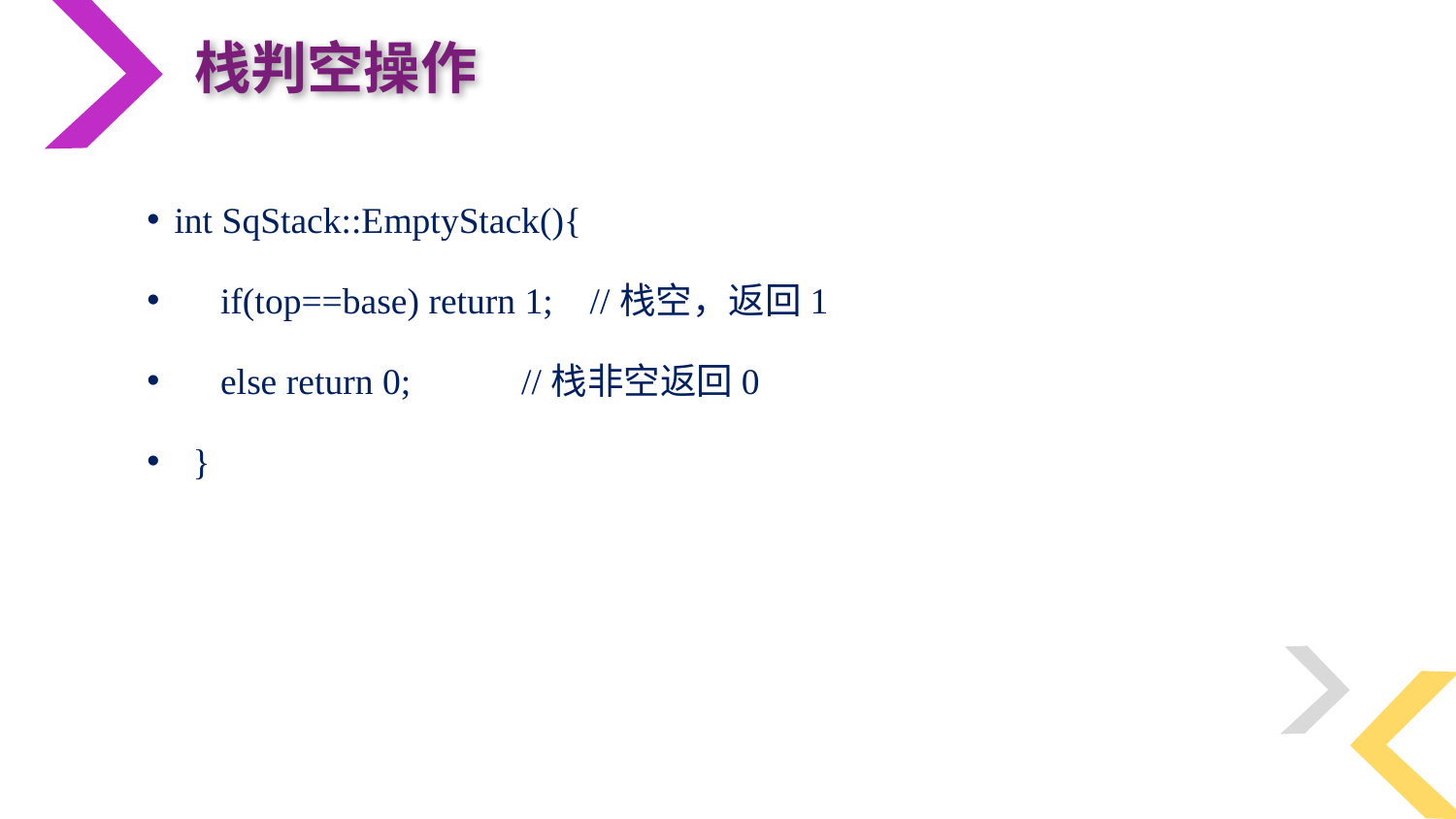

栈判空操作
int SqStack::EmptyStack(){
     if(top==base) return 1;    //栈空，返回1
     else return 0;            //栈非空返回0
  }